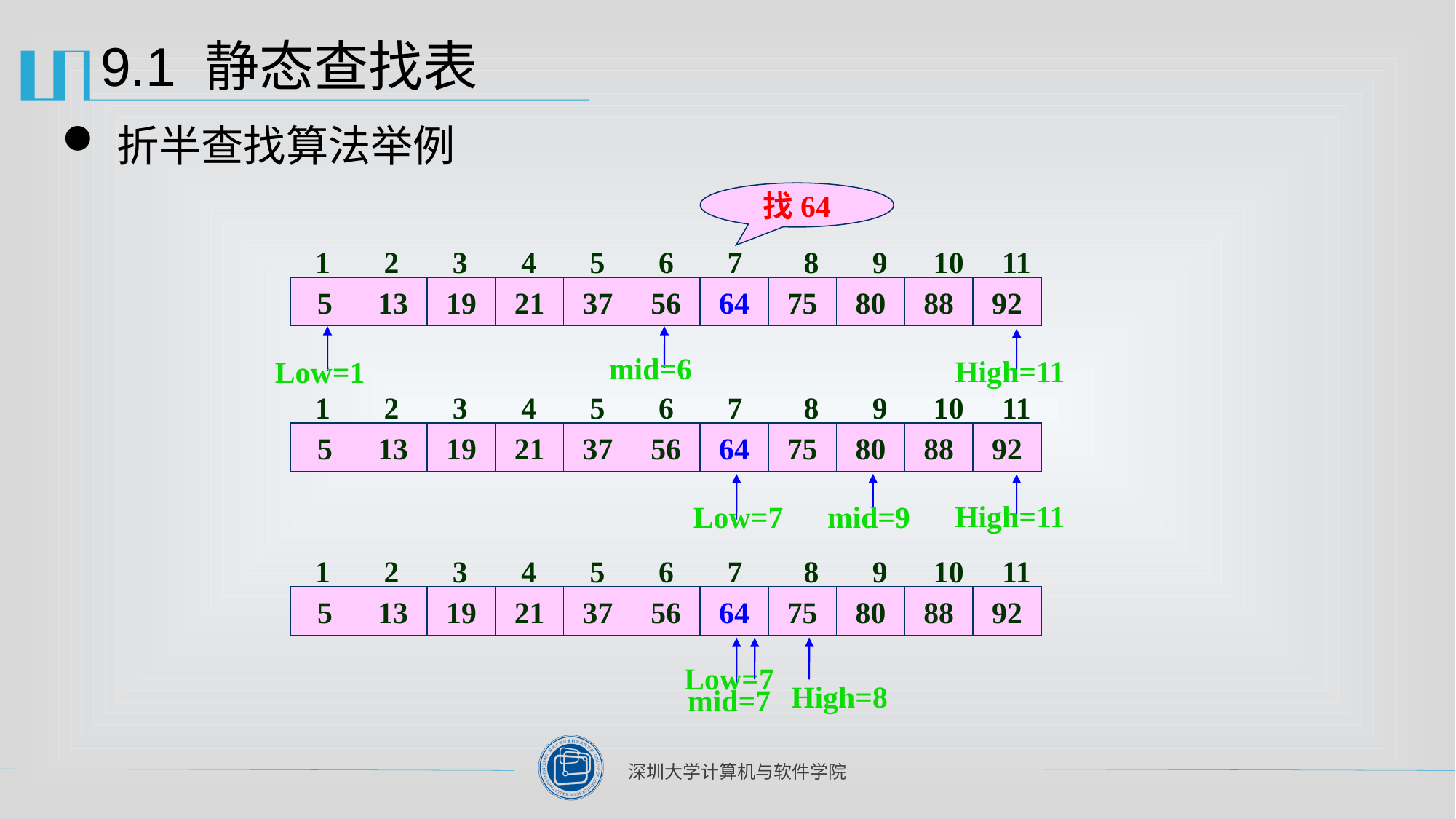

# 9.1 静态查找表
折半查找算法举例

找64
1       2       3       4       5       6       7        8       9      10     11
5
13
19
21
37
56
64
75
80
88
92

mid=6
High=11
Low=1
1       2       3       4       5       6       7        8       9      10     11
5
13
19
21
37
56
64
75
80
88
92

High=11
Low=7
mid=9
1       2       3       4       5       6       7        8       9      10     11
5
13
19
21
37
56
64
75
80
88
92

Low=7
mid=7
High=8
20